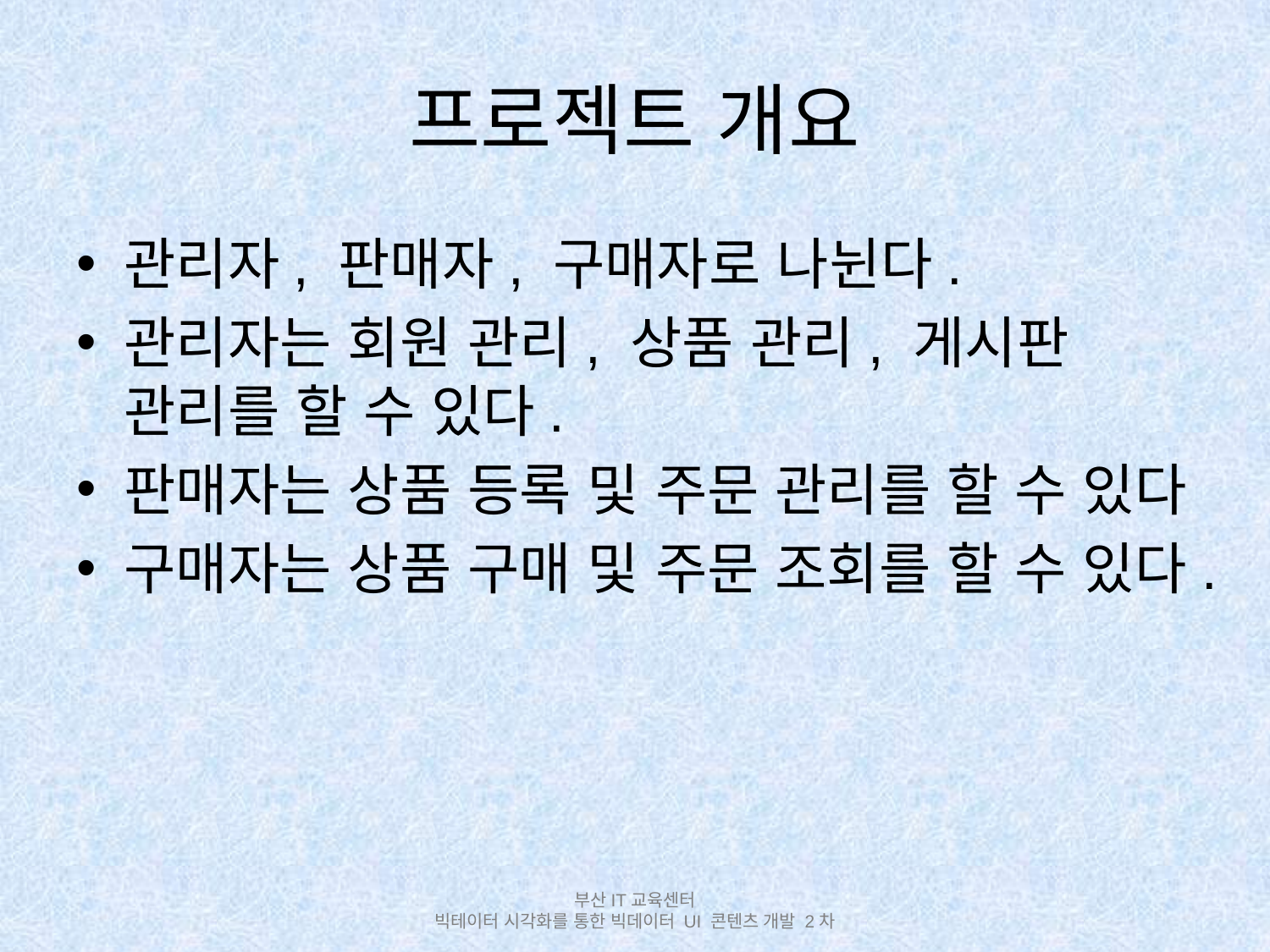

# 프로젝트 개요
관리자, 판매자, 구매자로 나뉜다.
관리자는 회원 관리, 상품 관리, 게시판 관리를 할 수 있다.
판매자는 상품 등록 및 주문 관리를 할 수 있다
구매자는 상품 구매 및 주문 조회를 할 수 있다.